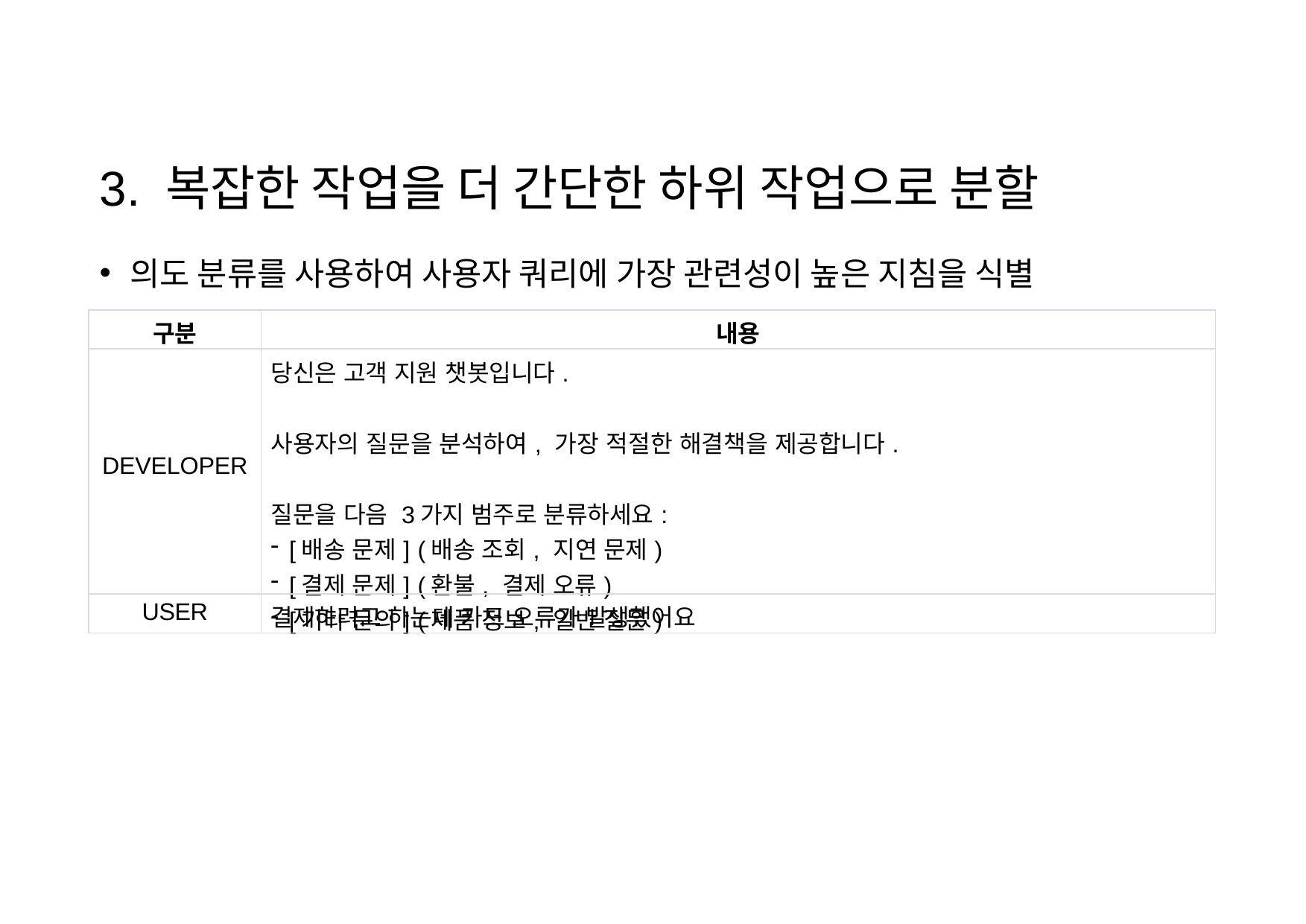

# 3. 복잡한 작업을 더 간단한 하위 작업으로 분할
의도 분류를 사용하여 사용자 쿼리에 가장 관련성이 높은 지침을 식별
| 구분 | 내용 |
| --- | --- |
| DEVELOPER | 당신은 고객 지원 챗봇입니다. 사용자의 질문을 분석하여, 가장 적절한 해결책을 제공합니다. 질문을 다음 3가지 범주로 분류하세요: [배송 문제] (배송 조회, 지연 문제) [결제 문제] (환불, 결제 오류) [기타 문의] (제품 정보, 일반 질문) |
| USER | 결제하려고 하는데 카드 오류가 발생했어요 |